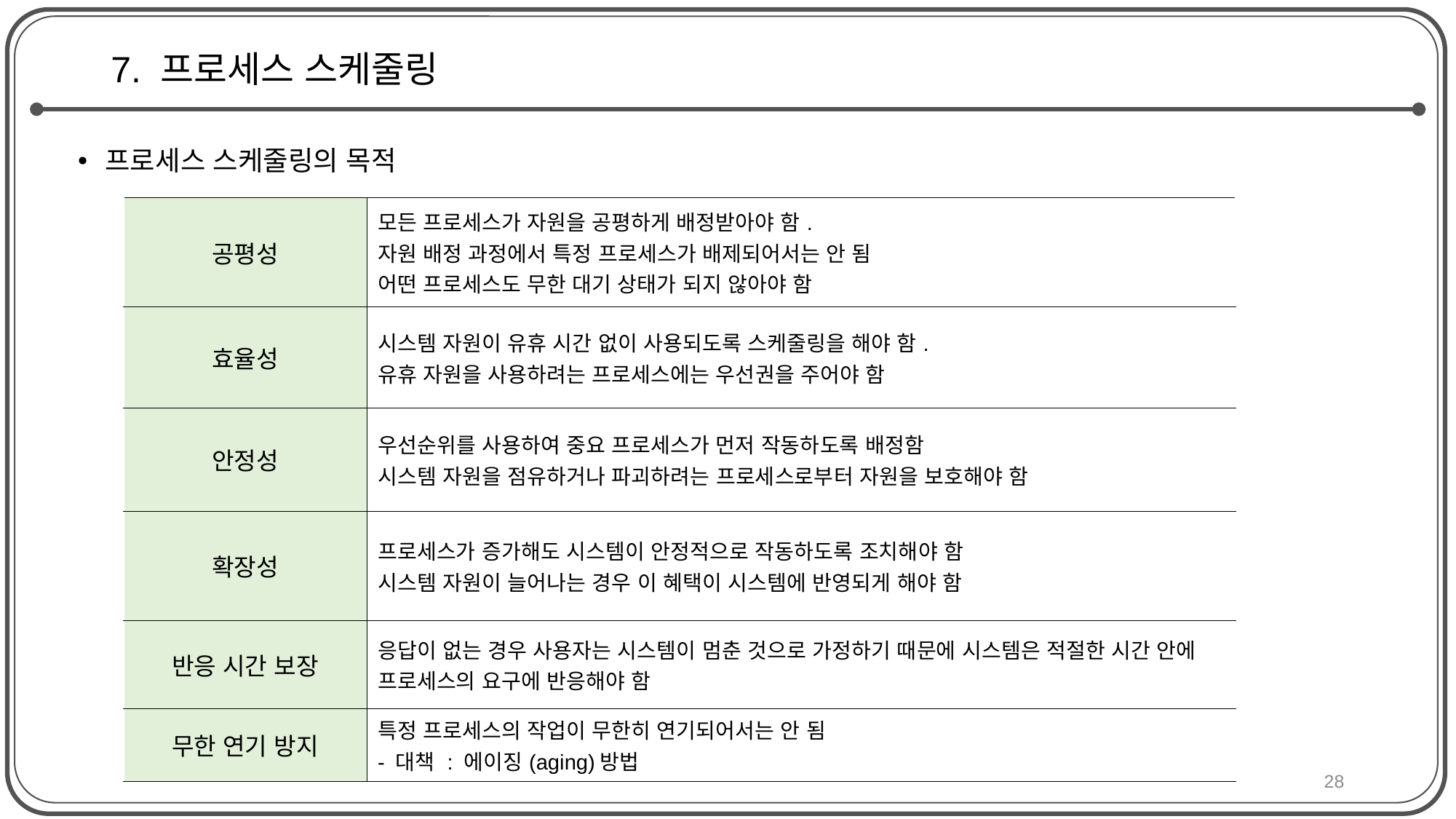

# 7. 프로세스 스케줄링
프로세스 스케줄링의 목적

| 공평성 | 모든 프로세스가 자원을 공평하게 배정받아야 함. 자원 배정 과정에서 특정 프로세스가 배제되어서는 안 됨 어떤 프로세스도 무한 대기 상태가 되지 않아야 함 |
| --- | --- |
| 효율성 | 시스템 자원이 유휴 시간 없이 사용되도록 스케줄링을 해야 함. 유휴 자원을 사용하려는 프로세스에는 우선권을 주어야 함 |
| 안정성 | 우선순위를 사용하여 중요 프로세스가 먼저 작동하도록 배정함 시스템 자원을 점유하거나 파괴하려는 프로세스로부터 자원을 보호해야 함 |
| 확장성 | 프로세스가 증가해도 시스템이 안정적으로 작동하도록 조치해야 함 시스템 자원이 늘어나는 경우 이 혜택이 시스템에 반영되게 해야 함 |
| 반응 시간 보장 | 응답이 없는 경우 사용자는 시스템이 멈춘 것으로 가정하기 때문에 시스템은 적절한 시간 안에 프로세스의 요구에 반응해야 함 |
| 무한 연기 방지 | 특정 프로세스의 작업이 무한히 연기되어서는 안 됨 - 대책 : 에이징(aging)방법 |
28